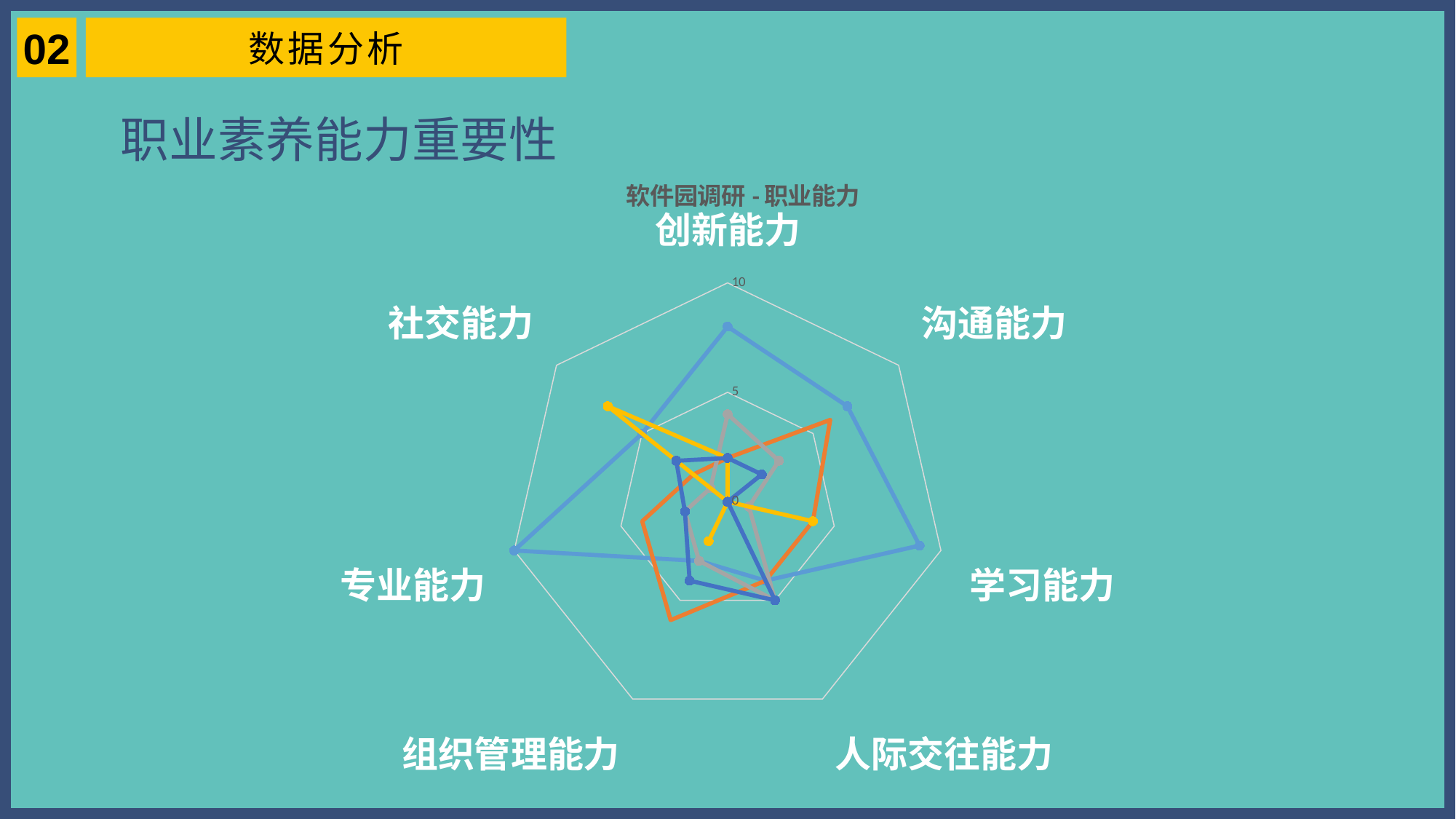

02
数据分析
职业素养能力重要性

### Chart: 软件园调研-职业能力

| Category | 最重要 | 特别重要 | 比较重要 | 基础能力 | 较不重要 |
|---|---|---|---|---|---|
| 创新能力 | 8.0 | 2.0 | 4.0 | 2.0 | 2.0 |
| 沟通能力 | 7.0 | 6.0 | 3.0 | 0.0 | 2.0 |
| 学习能力 | 9.0 | 4.0 | 1.0 | 4.0 | 0.0 |
| 人际交往能力 | 4.0 | 4.0 | 5.0 | 0.0 | 5.0 |
| 组织管理能力 | 3.0 | 6.0 | 3.0 | 2.0 | 4.0 |
| 专业能力 | 10.0 | 4.0 | 2.0 | 0.0 | 2.0 |
| 社交能力 | 5.0 | 2.0 | 1.0 | 7.0 | 3.0 |
14